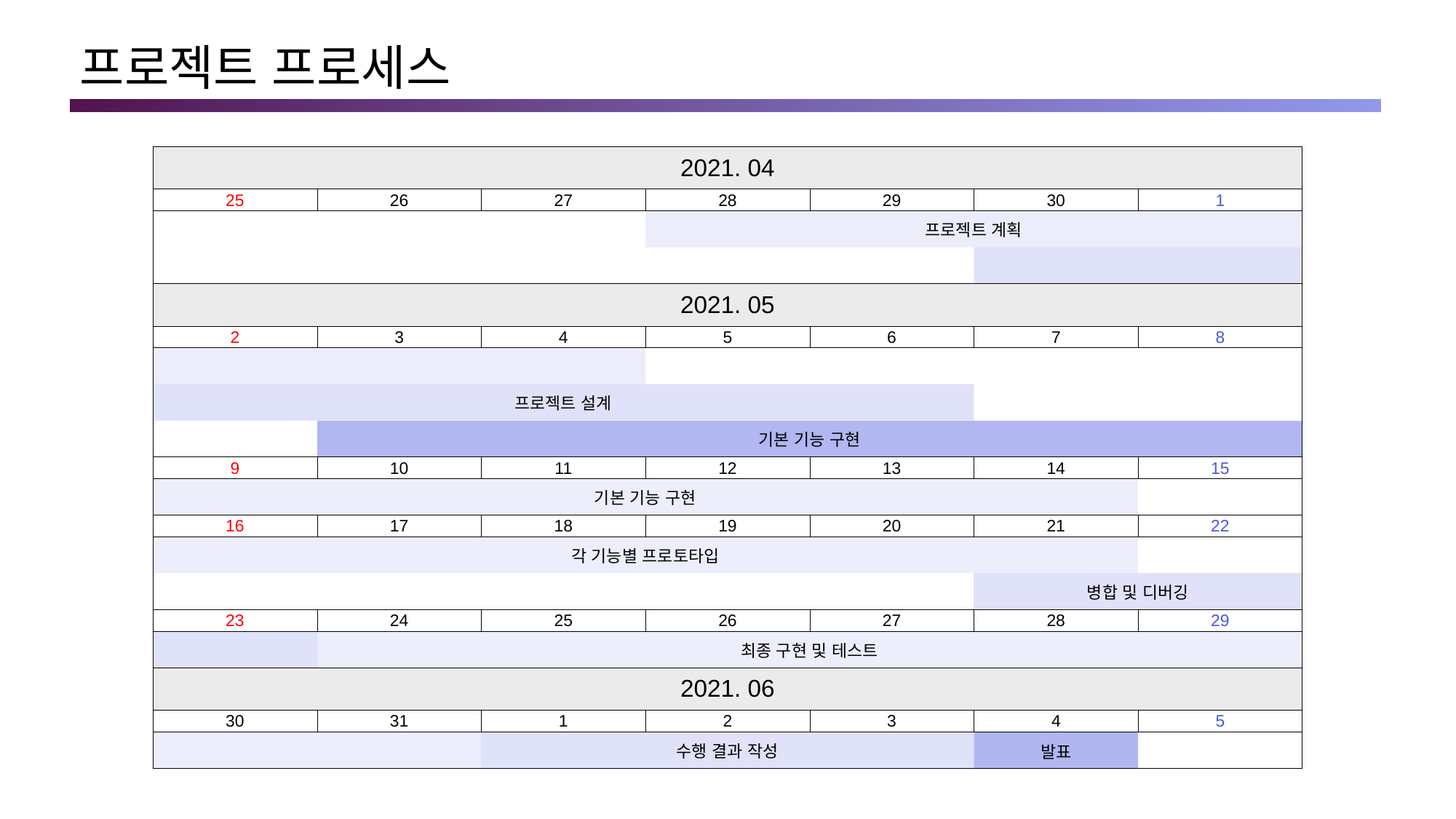

# 프로젝트 프로세스
| 2021. 04 |  |  |  |  |  |  |
| --- | --- | --- | --- | --- | --- | --- |
| 25 | 26 | 27 | 28 | 29 | 30 | 1 |
|  |  |  | 프로젝트 계획 |  |  |  |
|  |  |  |  |  |  |  |
| 2021. 05 |  |  |  |  |  |  |
| 2 | 3 | 4 | 5 | 6 | 7 | 8 |
|  |  |  |  |  |  |  |
| 프로젝트 설계 |  |  |  |  |  |  |
|  | 기본 기능 구현 |  |  |  |  |  |
| 9 | 10 | 11 | 12 | 13 | 14 | 15 |
| 기본 기능 구현 |  |  |  |  |  |  |
| 16 | 17 | 18 | 19 | 20 | 21 | 22 |
| 각 기능별 프로토타입 |  |  |  |  |  |  |
|  |  |  |  |  | 병합 및 디버깅 |  |
| 23 | 24 | 25 | 26 | 27 | 28 | 29 |
|  | 최종 구현 및 테스트 |  |  |  |  |  |
| 2021. 06 |  |  |  |  |  |  |
| 30 | 31 | 1 | 2 | 3 | 4 | 5 |
|  |  | 수행 결과 작성 |  |  | 발표 |  |